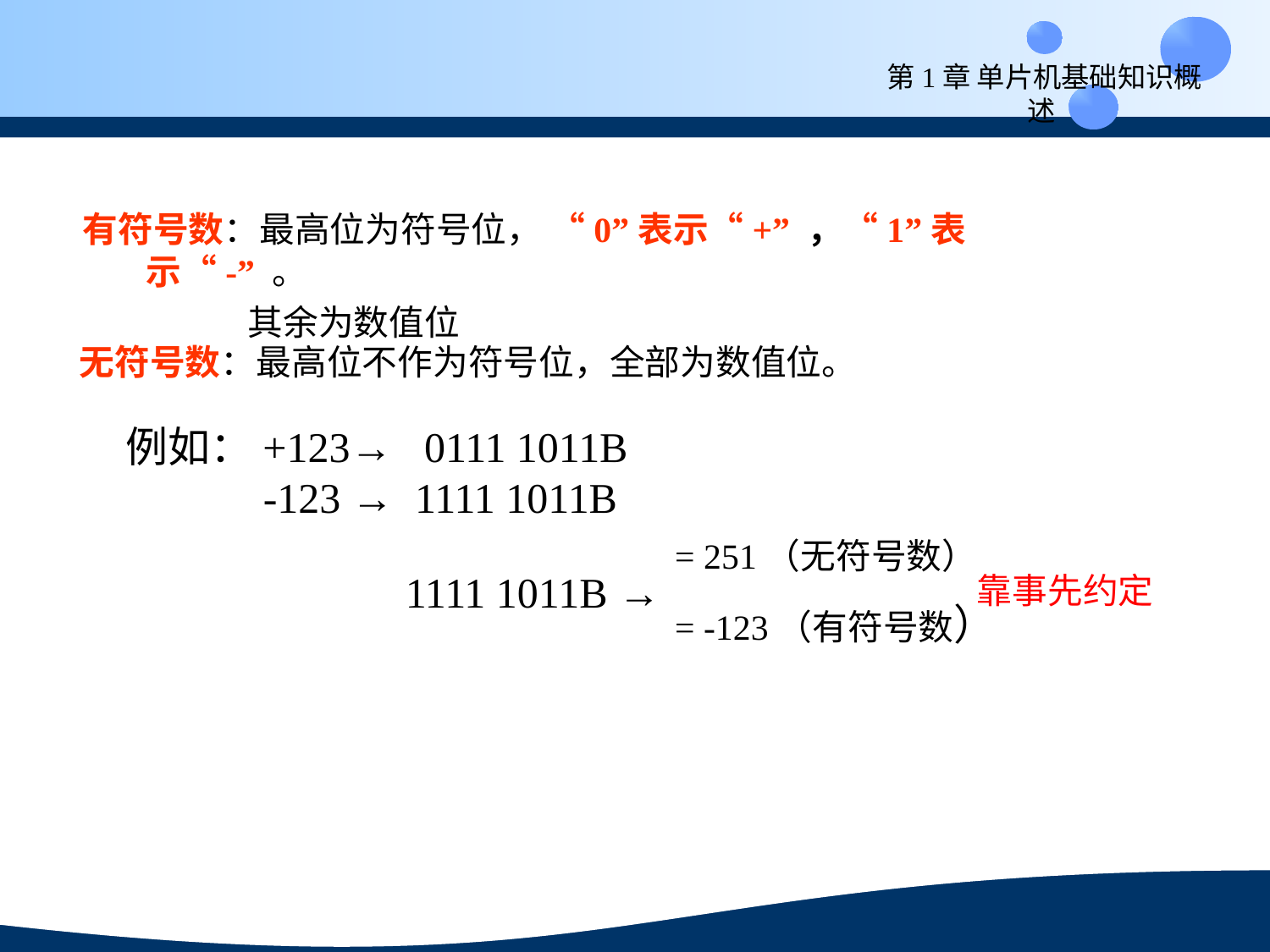

第1章 单片机基础知识概述
有符号数：最高位为符号位， “0”表示“+” ，“1”表示“-” 。
                    其余为数值位
无符号数：最高位不作为符号位，全部为数值位。
例如：+123→   0111 1011B
             -123 →  1111 1011B
= 251（无符号数）
= -123（有符号数）
1111 1011B →
靠事先约定